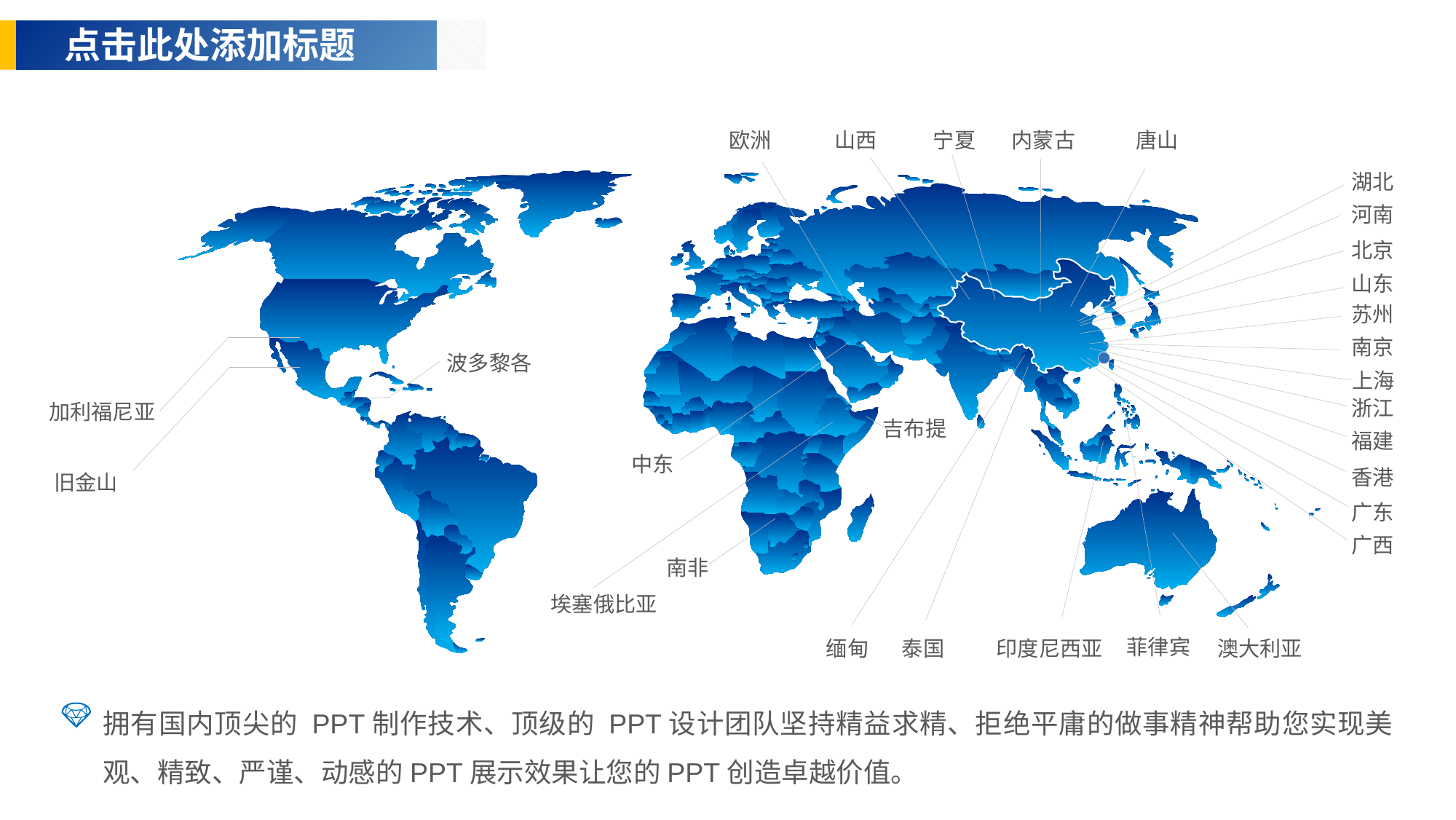

点击此处添加标题

内蒙古
欧洲
山西
宁夏
唐山
湖北
河南
北京
山东
苏州
南京
波多黎各

上海
浙江
加利福尼亚
吉布提
福建
中东
香港
旧金山
广东
广西
南非
埃塞俄比亚
菲律宾
印度尼西亚
缅甸
泰国
澳大利亚

拥有国内顶尖的 PPT制作技术、顶级的 PPT设计团队坚持精益求精、拒绝平庸的做事精神帮助您实现美观、精致、严谨、动感的PPT展示效果让您的PPT创造卓越价值。